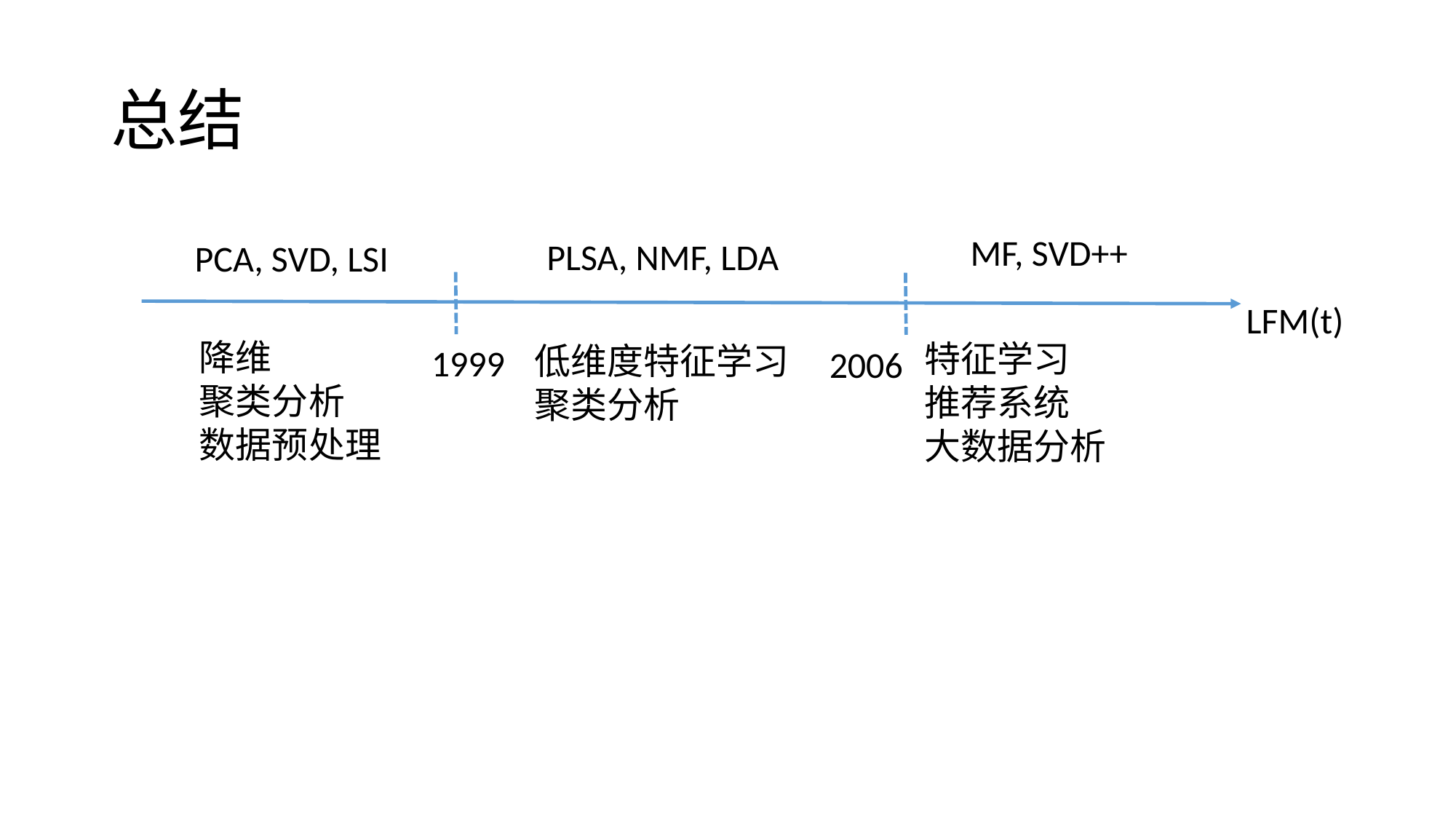

# 总结
MF, SVD++
PLSA, NMF, LDA
PCA, SVD, LSI
LFM(t)
降维
聚类分析
数据预处理
特征学习
推荐系统
大数据分析
低维度特征学习
聚类分析
1999
2006